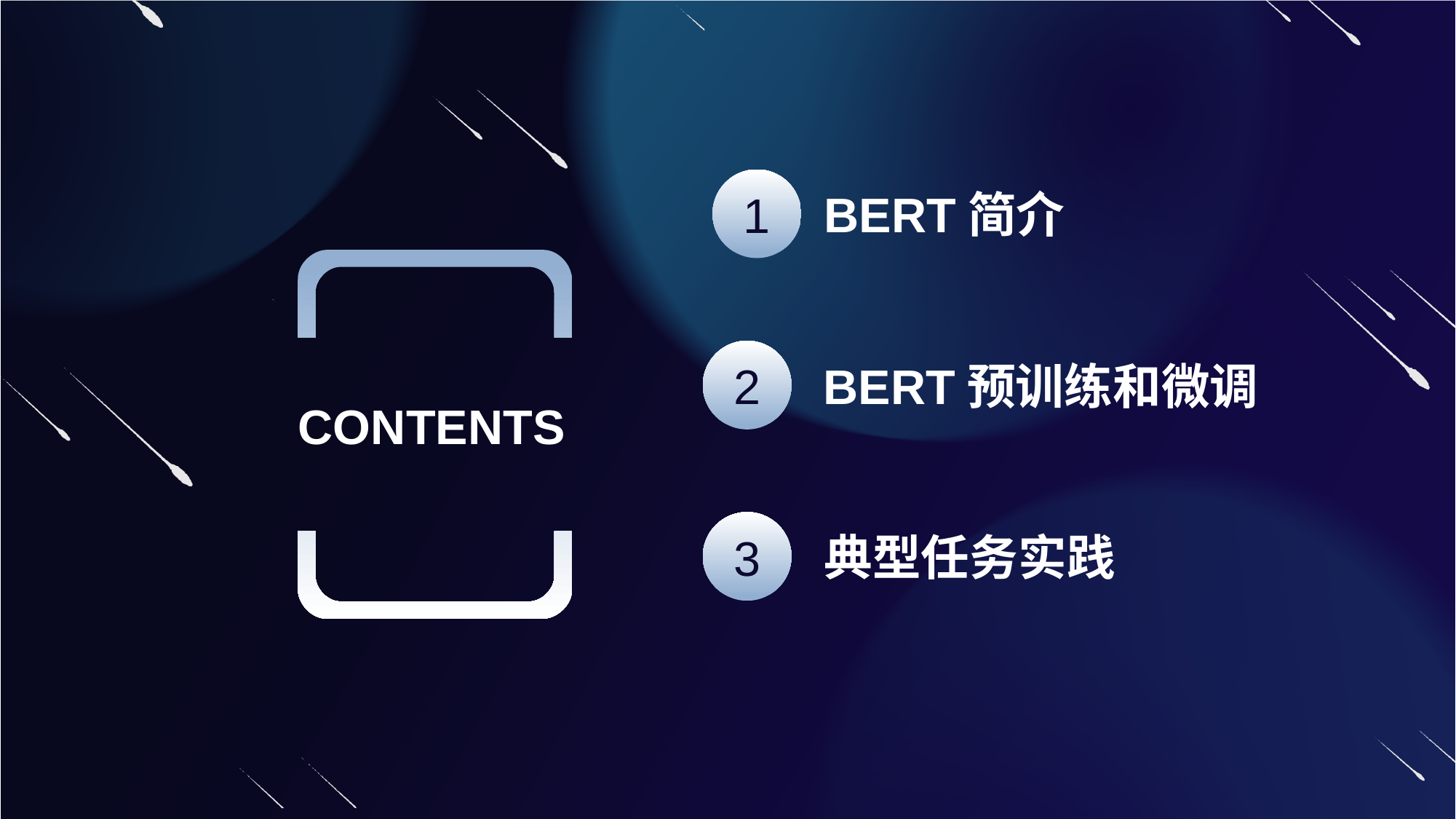

行业PPT模板http://www.1ppt.com/hangye/
1
BERT简介

2
BERT预训练和微调
CONTENTS
3
典型任务实践